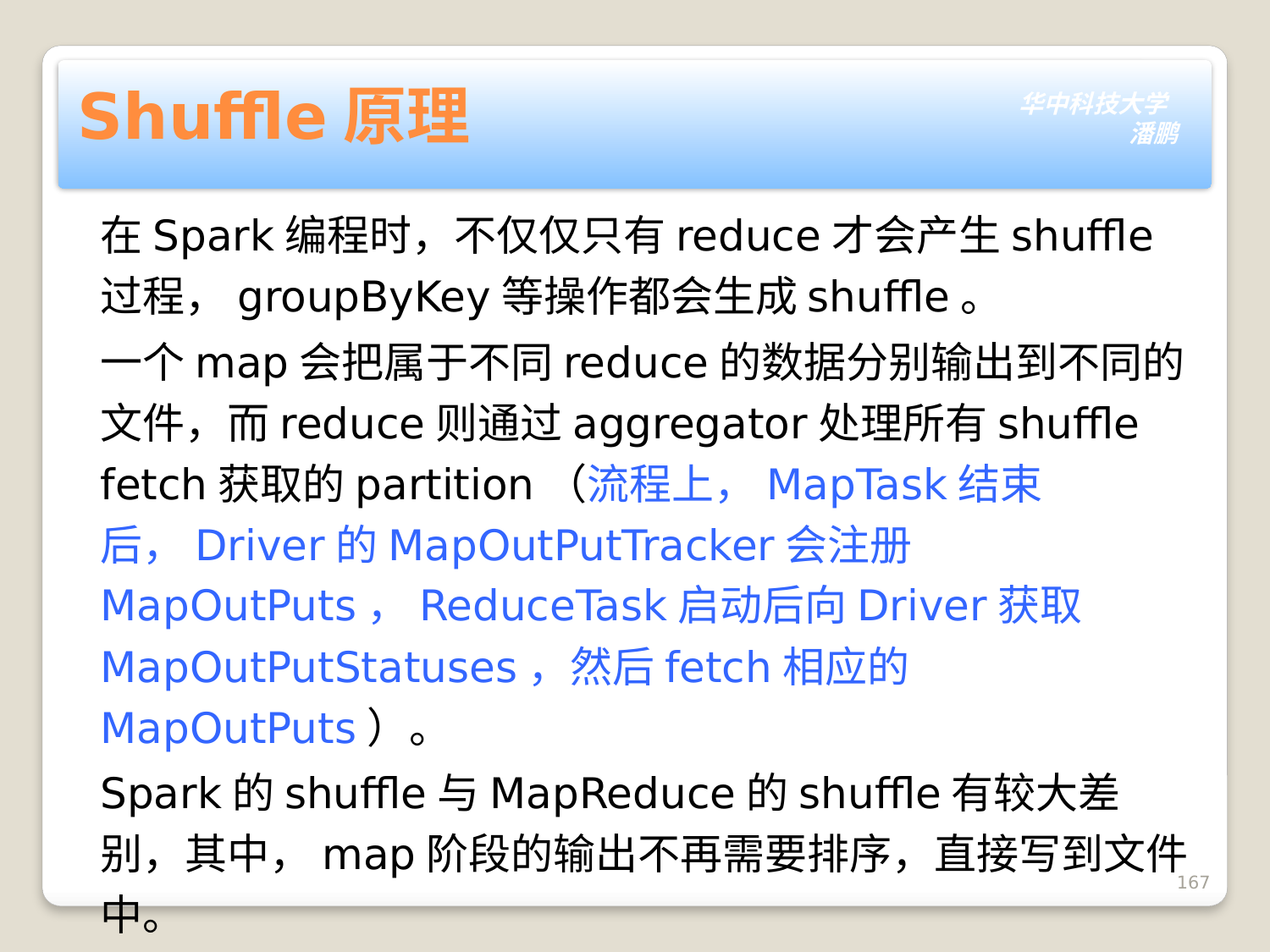

# Shuffle原理
在Spark编程时，不仅仅只有reduce才会产生shuffle过程，groupByKey等操作都会生成shuffle。
一个map会把属于不同reduce的数据分别输出到不同的文件，而reduce则通过aggregator处理所有shuffle fetch获取的partition（流程上，MapTask结束后，Driver的MapOutPutTracker会注册MapOutPuts，ReduceTask启动后向Driver获取MapOutPutStatuses，然后fetch相应的MapOutPuts）。
Spark的shuffle与MapReduce的shuffle有较大差别，其中，map阶段的输出不再需要排序，直接写到文件中。

167